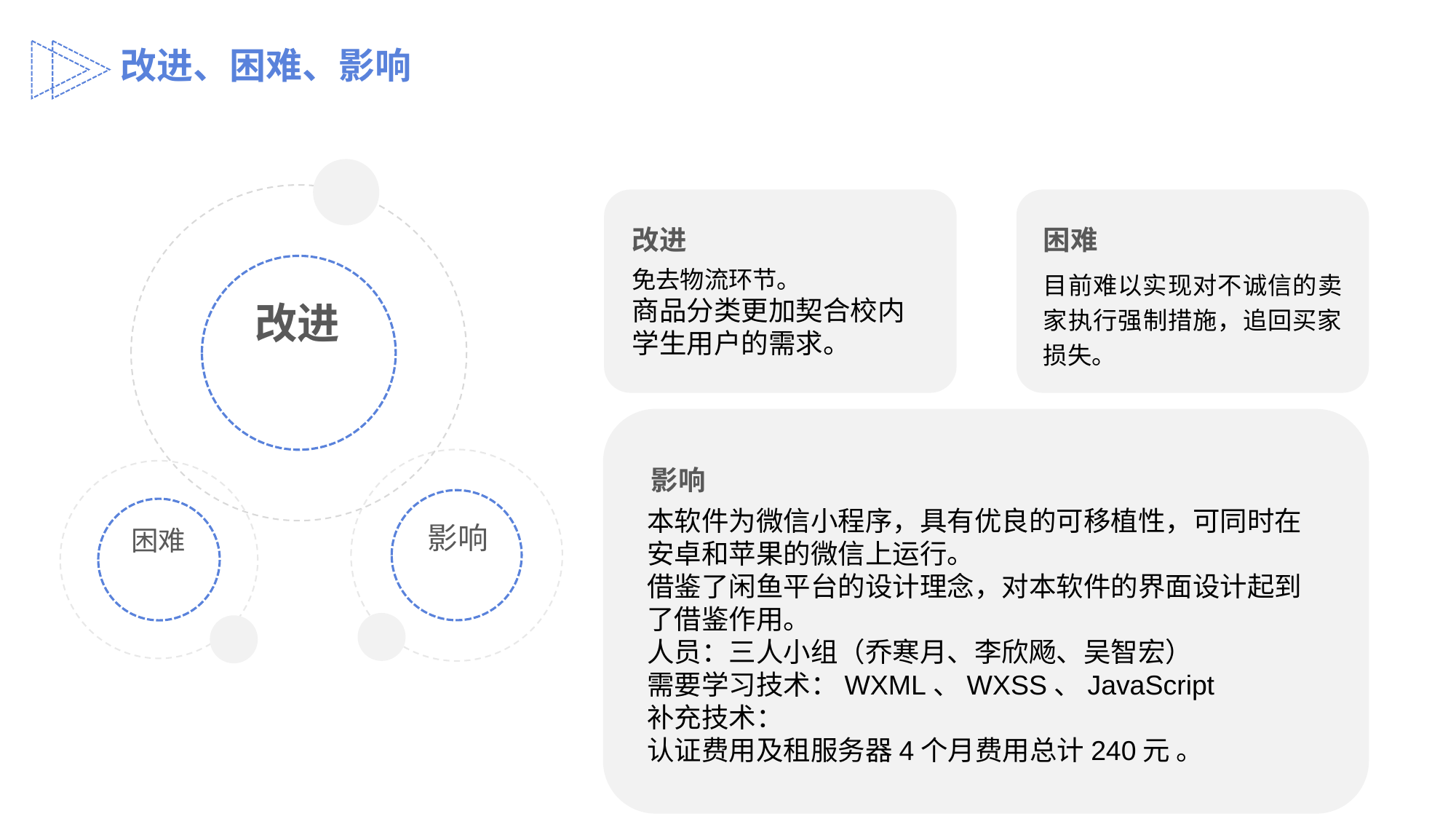

改进、困难、影响

改进
免去物流环节。
商品分类更加契合校内学生用户的需求。

困难
目前难以实现对不诚信的卖家执行强制措施，追回买家损失。

改进

影响
本软件为微信小程序，具有优良的可移植性，可同时在安卓和苹果的微信上运行。
借鉴了闲鱼平台的设计理念，对本软件的界面设计起到了借鉴作用。
人员：三人小组（乔寒月、李欣飏、吴智宏）
需要学习技术：WXML、WXSS、JavaScript
补充技术：
认证费用及租服务器4个月费用总计240元 。

影响
困难